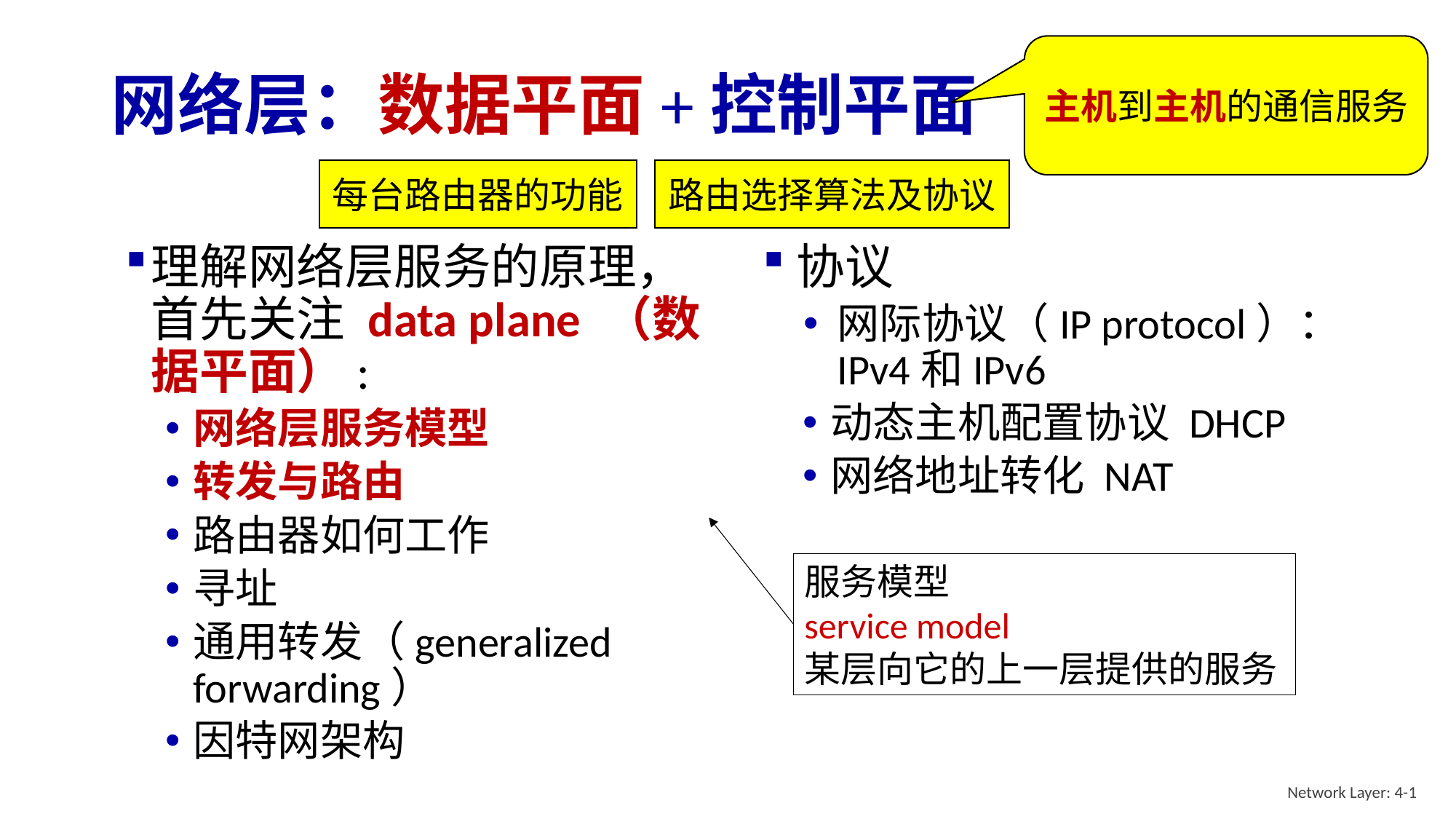

主机到主机的通信服务
# 网络层：数据平面+控制平面
每台路由器的功能
路由选择算法及协议
理解网络层服务的原理，首先关注 data plane （数据平面）:
网络层服务模型
转发与路由
路由器如何工作
寻址
通用转发（generalized forwarding）
因特网架构

协议
网际协议（IP protocol）：IPv4和IPv6
动态主机配置协议 DHCP
网络地址转化 NAT
服务模型
service model
某层向它的上一层提供的服务
Network Layer: 4-1